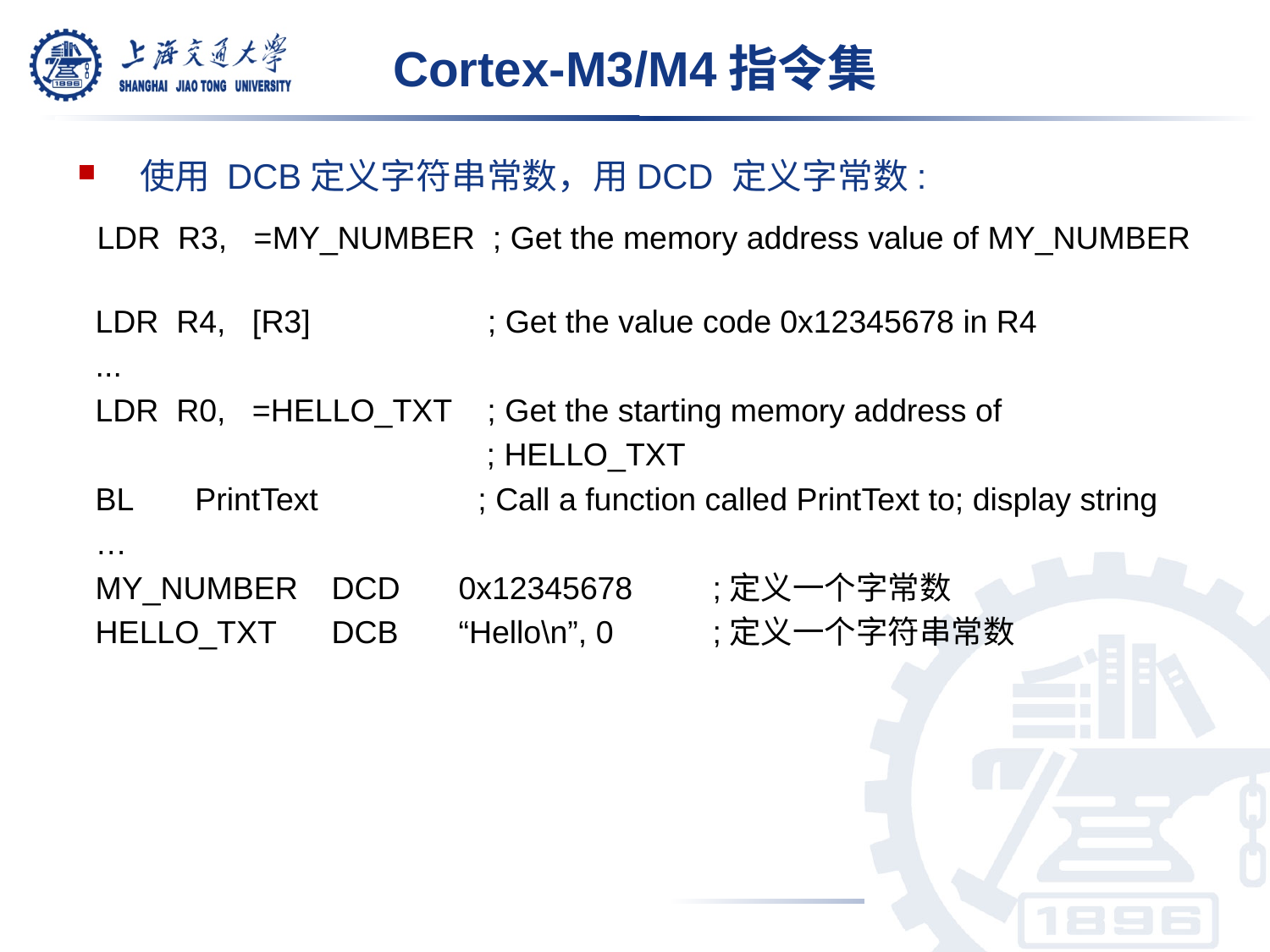

Cortex-M3/M4指令集
使用 DCB定义字符串常数，用DCD 定义字常数:
  LDR  R3,   =MY_NUMBER  ; Get the memory address value of MY_NUMBER
  LDR  R4,   [R3]                    ; Get the value code 0x12345678 in R4
  ...
  LDR  R0,   =HELLO_TXT    ; Get the starting memory address of
                                              ; HELLO_TXT
  BL       PrintText                  ; Call a function called PrintText to; display string
  …
  MY_NUMBER	DCD	0x12345678	;定义一个字常数
  HELLO_TXT	DCB	“Hello\n”, 0	;定义一个字符串常数